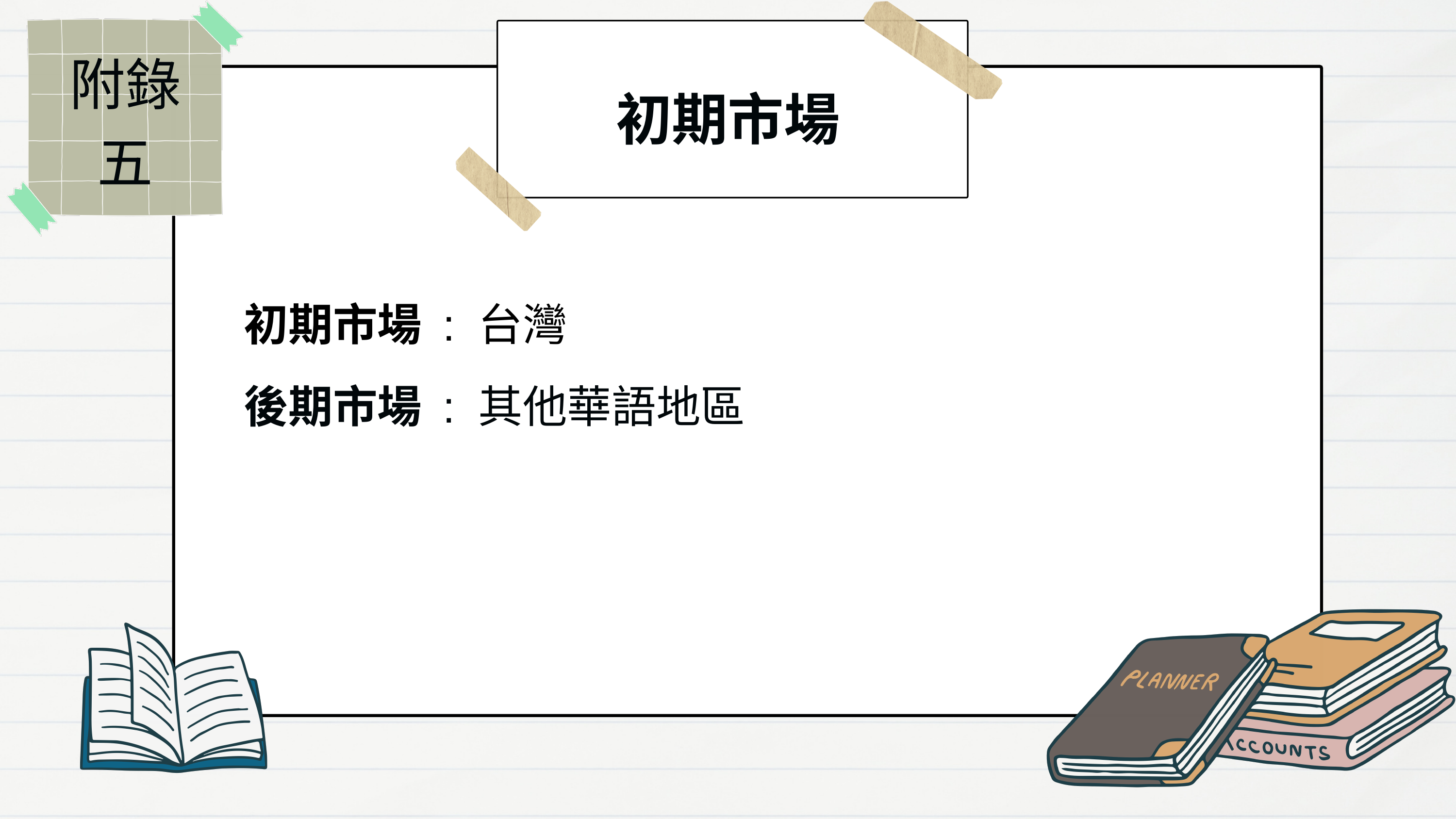

附錄五

初期市場
初期市場 : 台灣
後期市場 : 其他華語地區